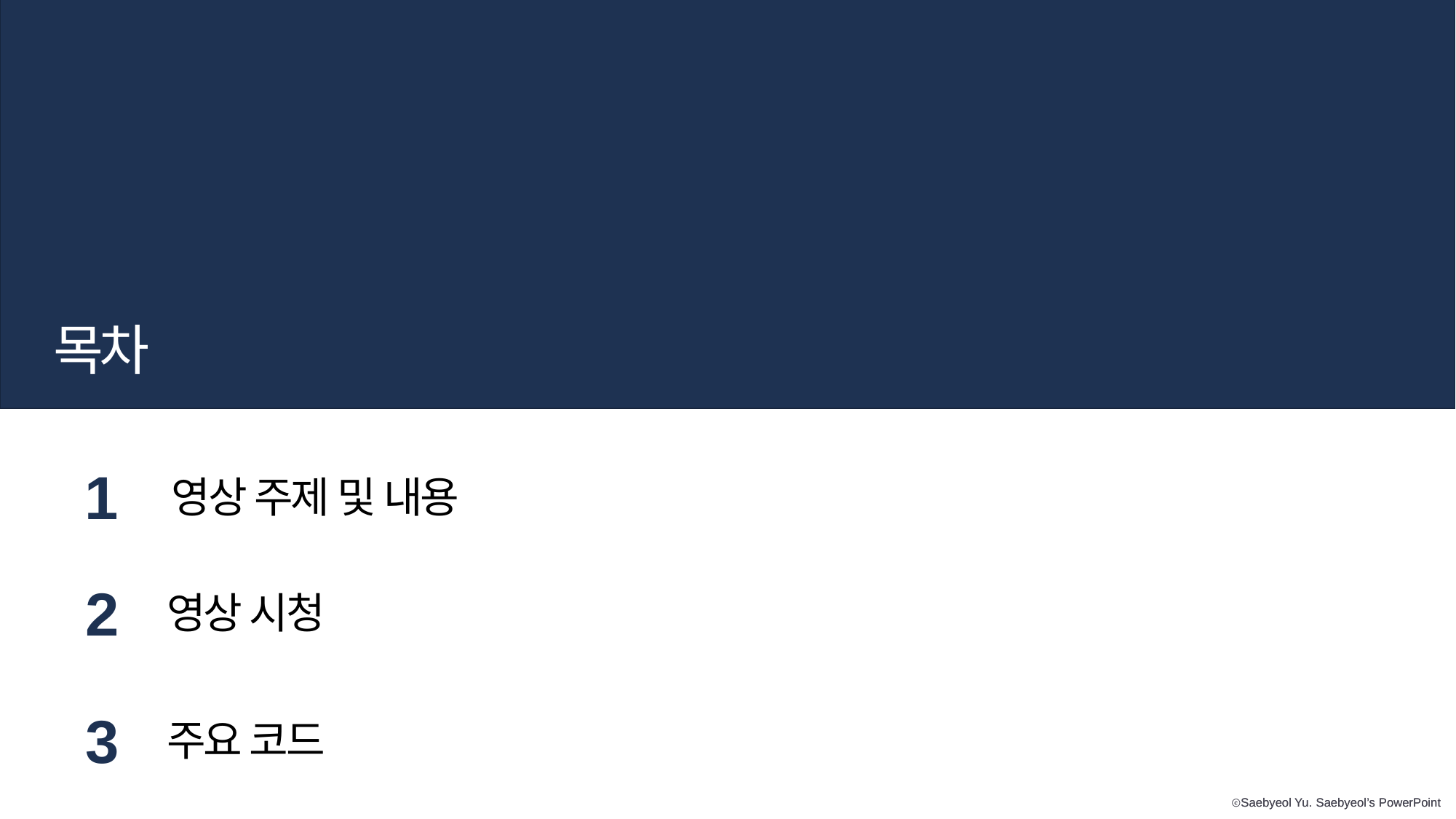

목차
1
영상 주제 및 내용
2
영상 시청
3
주요 코드